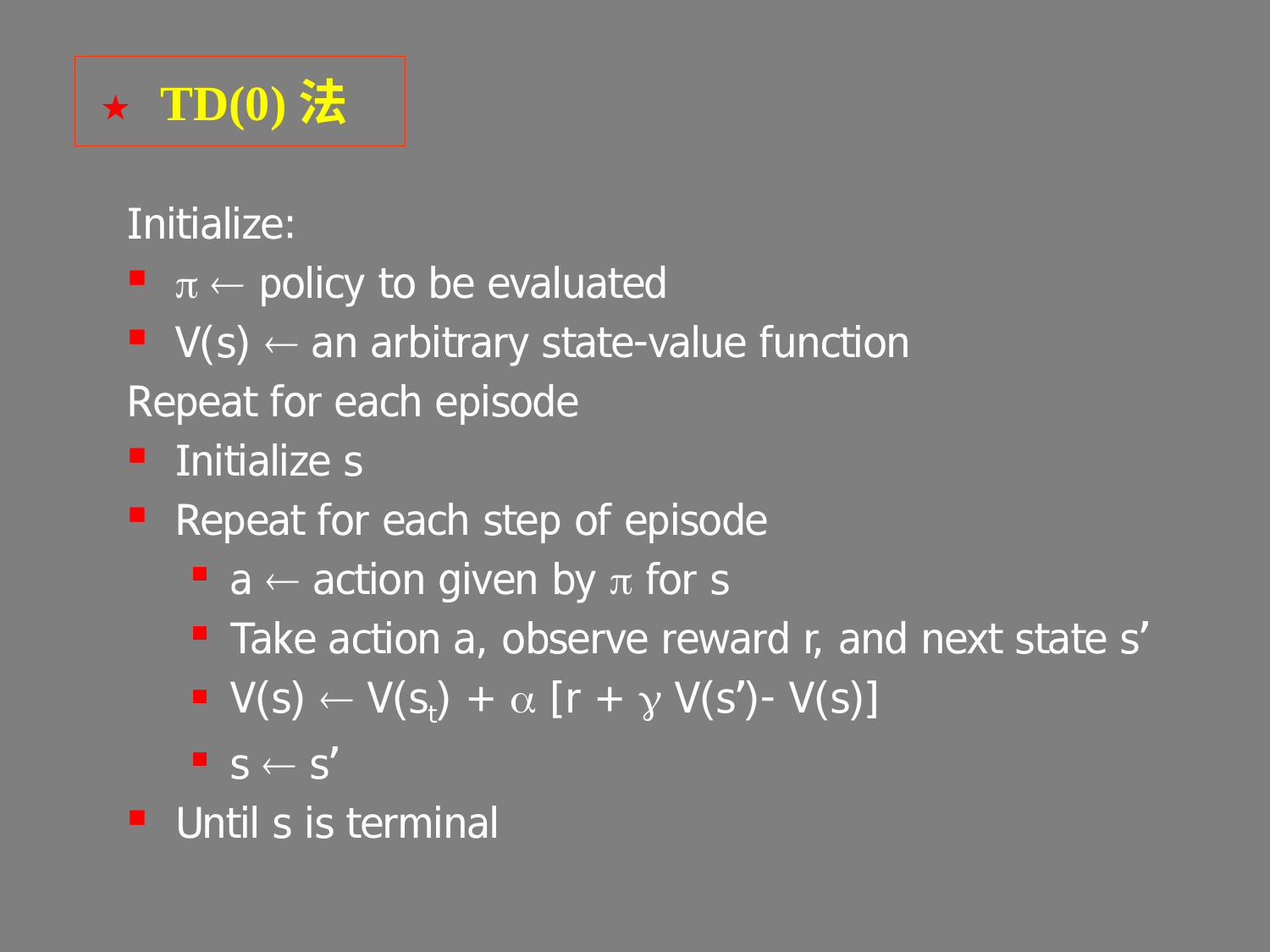

# ★ TD(0)法
Initialize:
π ← policy to be evaluated
V(s) ← an arbitrary state-value function
Repeat for each episode
Initialize s
Repeat for each step of episode
a ← action given by π for s
Take action a, observe reward r, and next state s’
V(s) ← V(st) + α [r + γ V(s’)- V(s)]
s ← s’
Until s is terminal